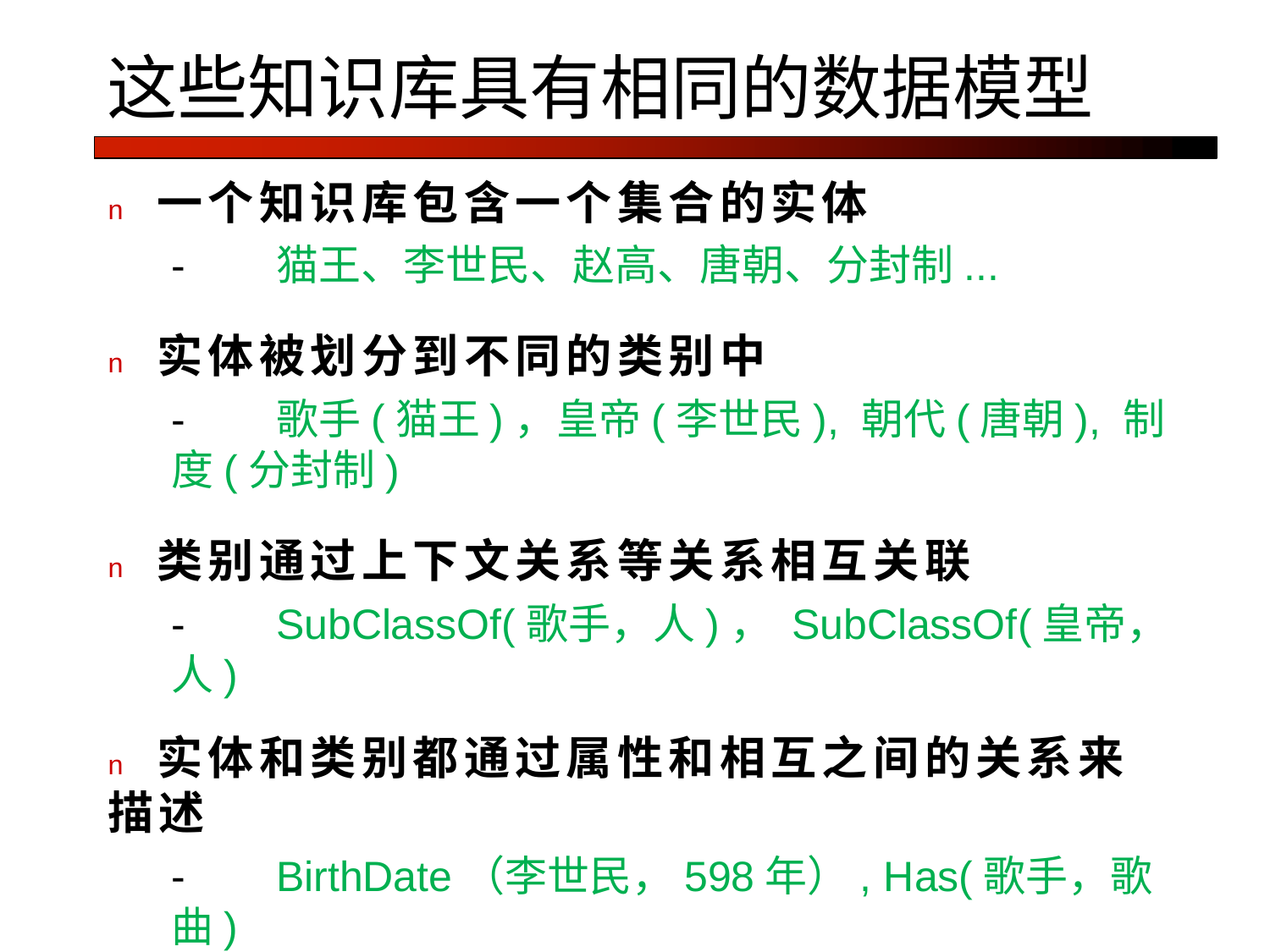

# 这些知识库具有相同的数据模型

n	一个知识库包含一个集合的实体

-	猫王、李世民、赵高、唐朝、分封制...

n	实体被划分到不同的类别中

-	歌手(猫王)，皇帝(李世民), 朝代(唐朝), 制度(分封制)

n	类别通过上下文关系等关系相互关联

-	SubClassOf(歌手，人)， SubClassOf(皇帝，人)

n	实体和类别都通过属性和相互之间的关系来描述

-	BirthDate（李世民，598年）, Has(歌手，歌曲)

n	关系可以通过蕴含关系来进行推理

-	歌曲à作品， 收购 à 持有